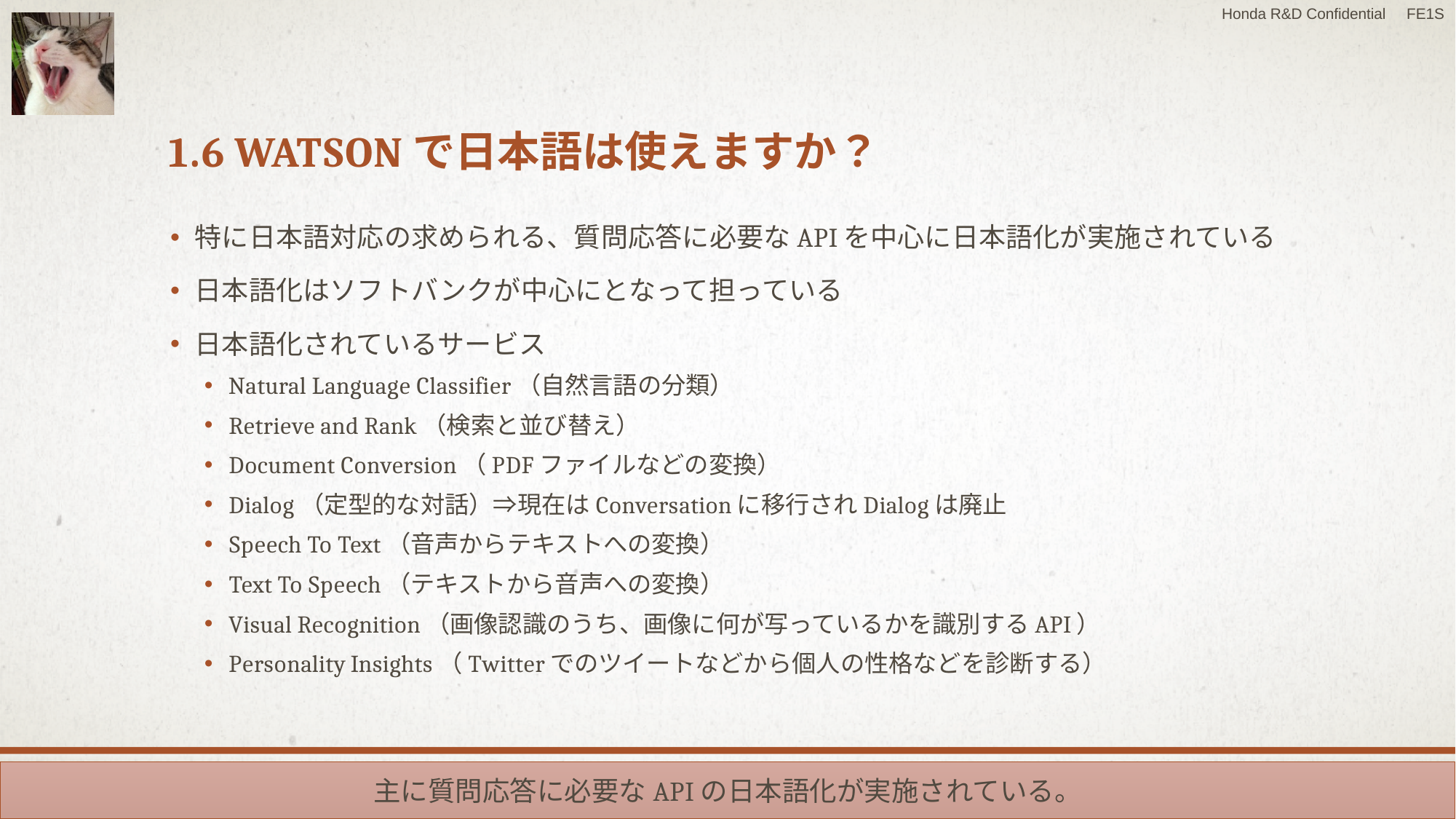

Honda R&D Confidential     FE1S
# 1.6 Watsonで日本語は使えますか？
特に日本語対応の求められる、質問応答に必要なAPIを中心に日本語化が実施されている
日本語化はソフトバンクが中心にとなって担っている
日本語化されているサービス
Natural Language Classifier（自然言語の分類）
Retrieve and Rank（検索と並び替え）
Document Conversion（PDFファイルなどの変換）
Dialog（定型的な対話）⇒現在はConversationに移行されDialogは廃止
Speech To Text（音声からテキストへの変換）
Text To Speech（テキストから音声への変換）
Visual Recognition（画像認識のうち、画像に何が写っているかを識別するAPI）
Personality Insights（Twitterでのツイートなどから個人の性格などを診断する）
主に質問応答に必要なAPIの日本語化が実施されている。